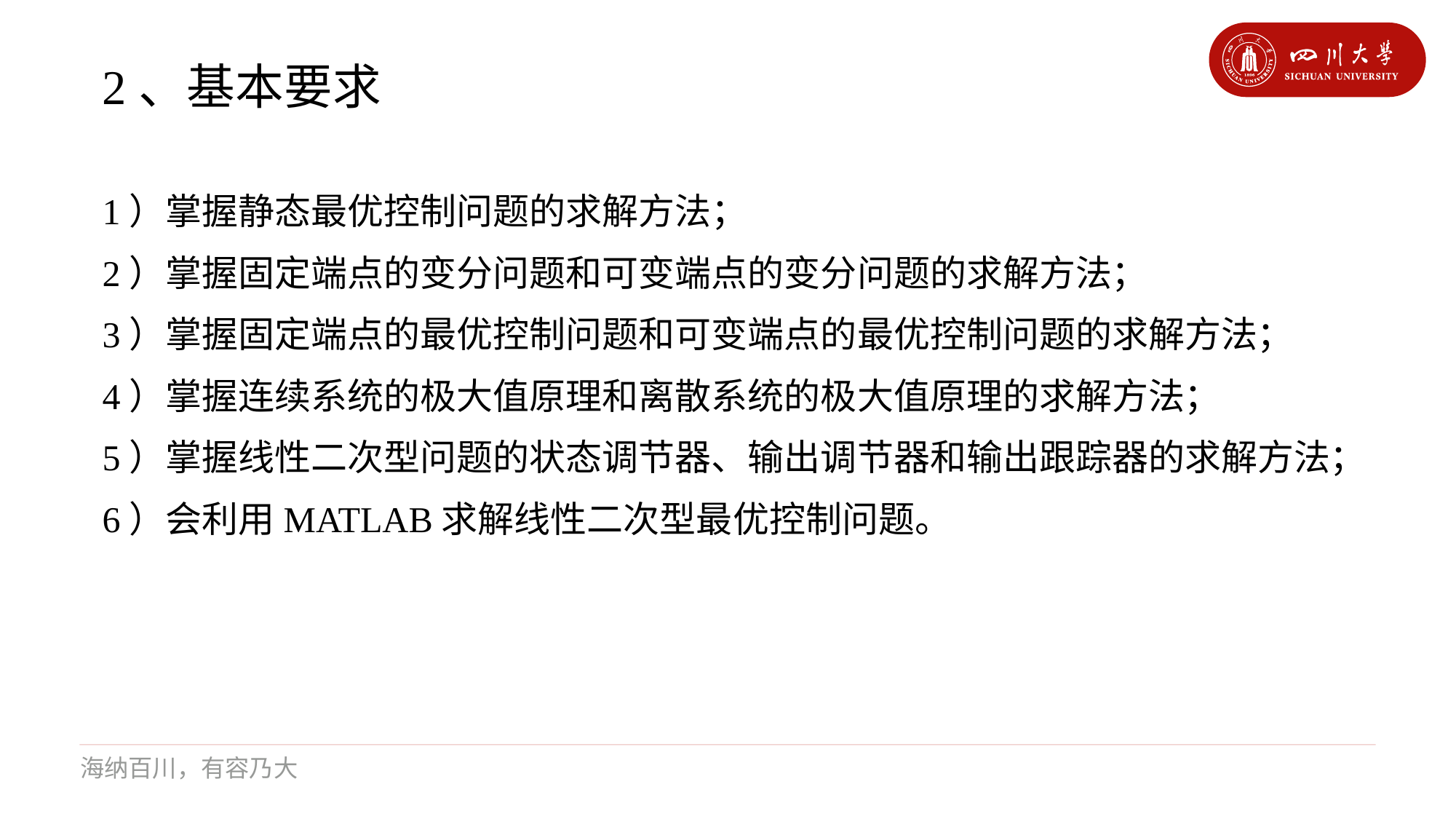

# 2、基本要求
1）掌握静态最优控制问题的求解方法；
2）掌握固定端点的变分问题和可变端点的变分问题的求解方法；
3）掌握固定端点的最优控制问题和可变端点的最优控制问题的求解方法；
4）掌握连续系统的极大值原理和离散系统的极大值原理的求解方法；
5）掌握线性二次型问题的状态调节器、输出调节器和输出跟踪器的求解方法；
6）会利用MATLAB求解线性二次型最优控制问题。